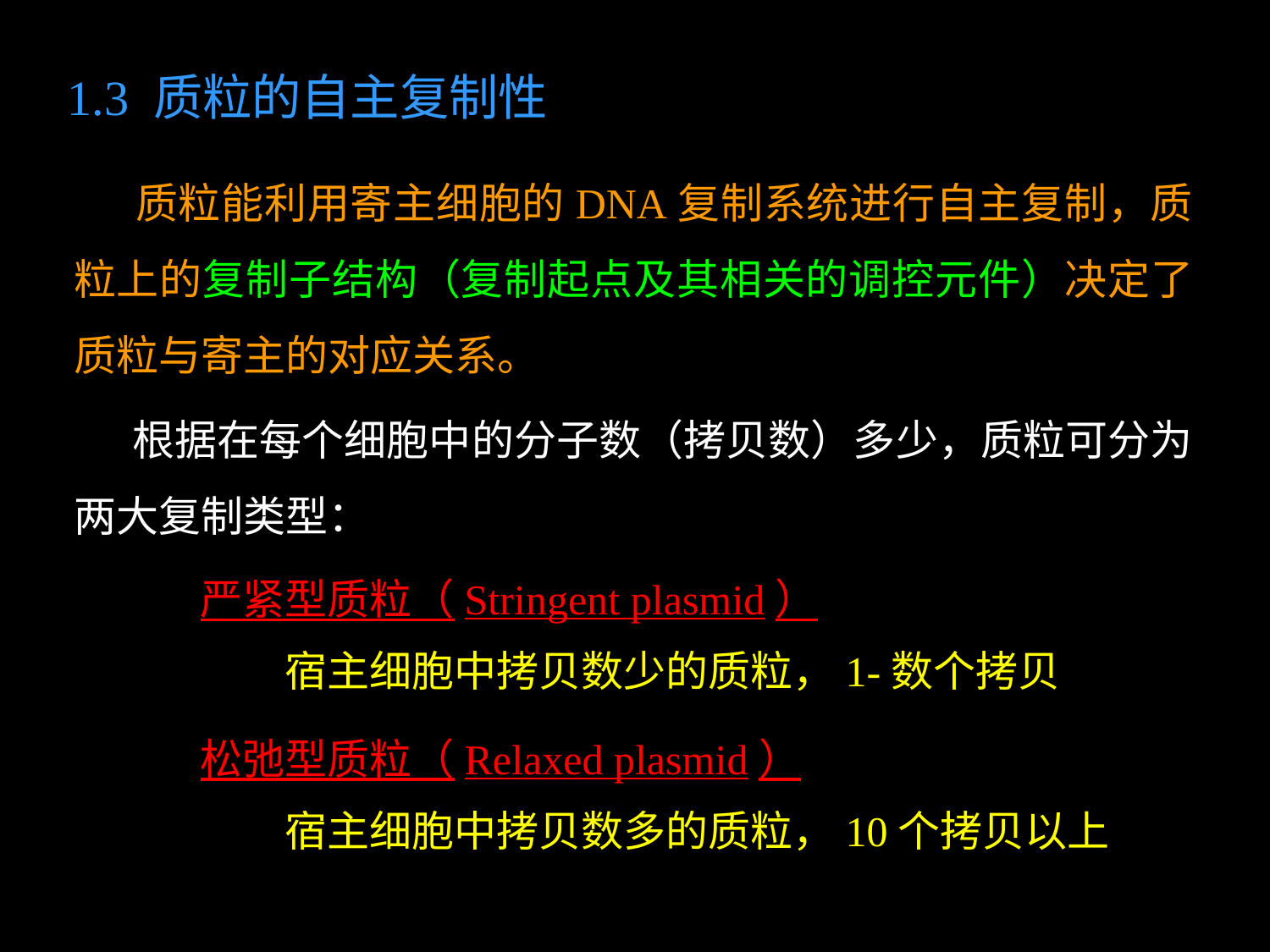

1.3 质粒的自主复制性
     质粒能利用寄主细胞的DNA复制系统进行自主复制，质粒上的复制子结构（复制起点及其相关的调控元件）决定了质粒与寄主的对应关系。
     根据在每个细胞中的分子数（拷贝数）多少，质粒可分为两大复制类型：
严紧型质粒（Stringent plasmid）
　　宿主细胞中拷贝数少的质粒，1-数个拷贝
松弛型质粒（Relaxed plasmid）
　　宿主细胞中拷贝数多的质粒，10个拷贝以上